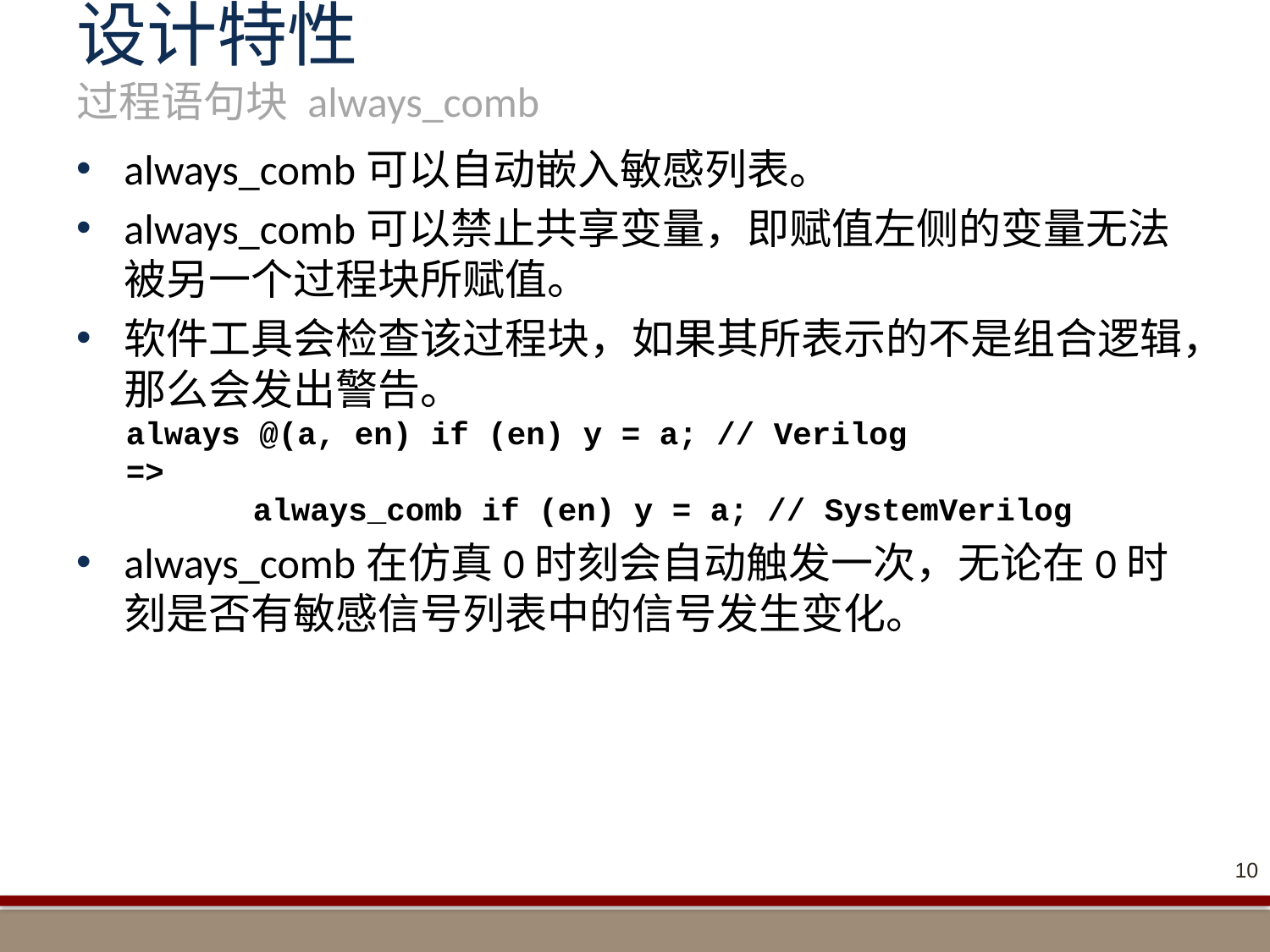

# 设计特性 过程语句块 always_comb
always_comb可以自动嵌入敏感列表。
always_comb可以禁止共享变量，即赋值左侧的变量无法被另一个过程块所赋值。
软件工具会检查该过程块，如果其所表示的不是组合逻辑，那么会发出警告。
always @(a, en) if (en) y = a; // Verilog
=>
	always_comb if (en) y = a; // SystemVerilog
always_comb在仿真0时刻会自动触发一次，无论在0时刻是否有敏感信号列表中的信号发生变化。

10